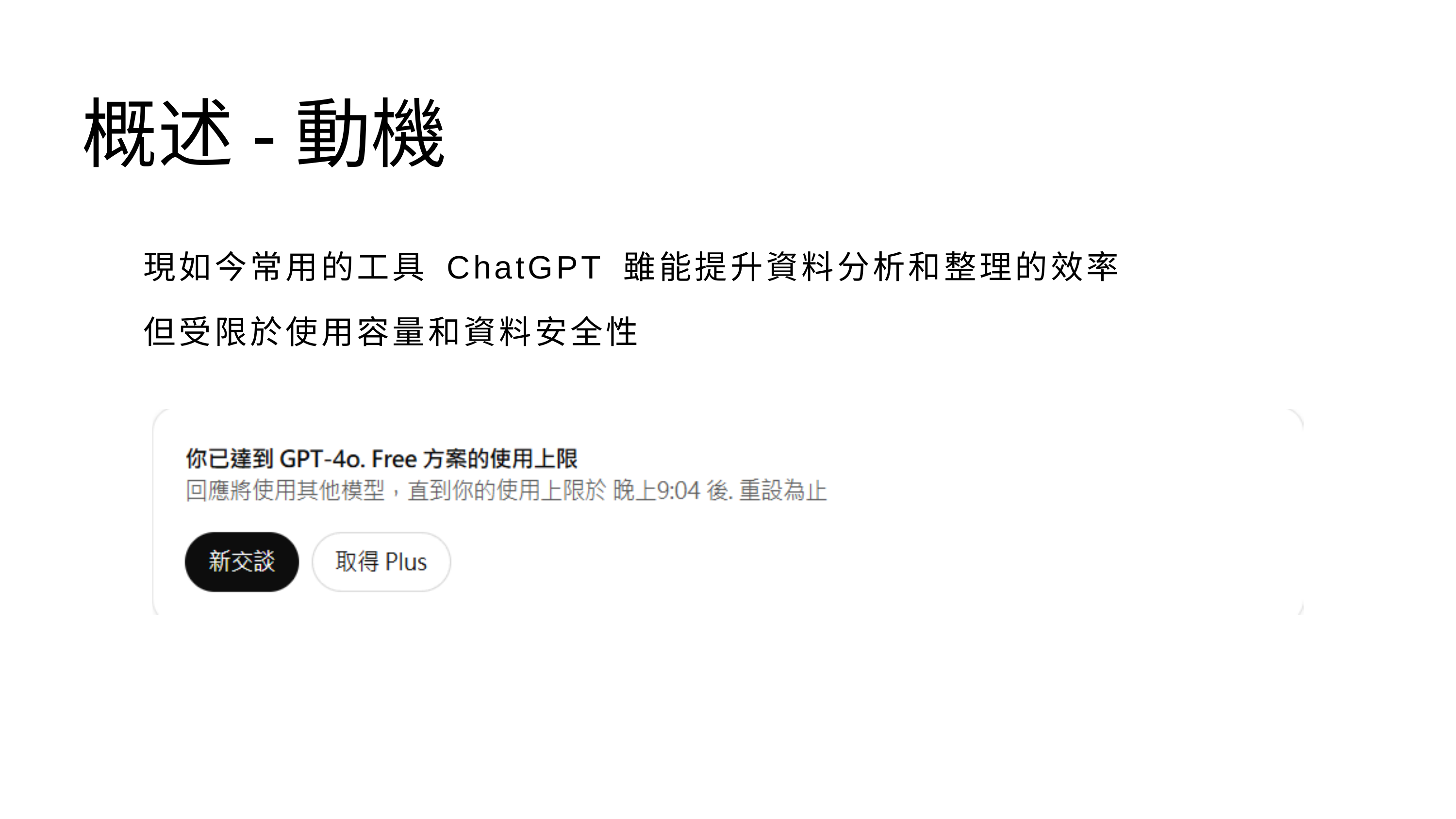

概述-動機
現如今常用的工具 ChatGPT 雖能提升資料分析和整理的效率
但受限於使用容量和資料安全性